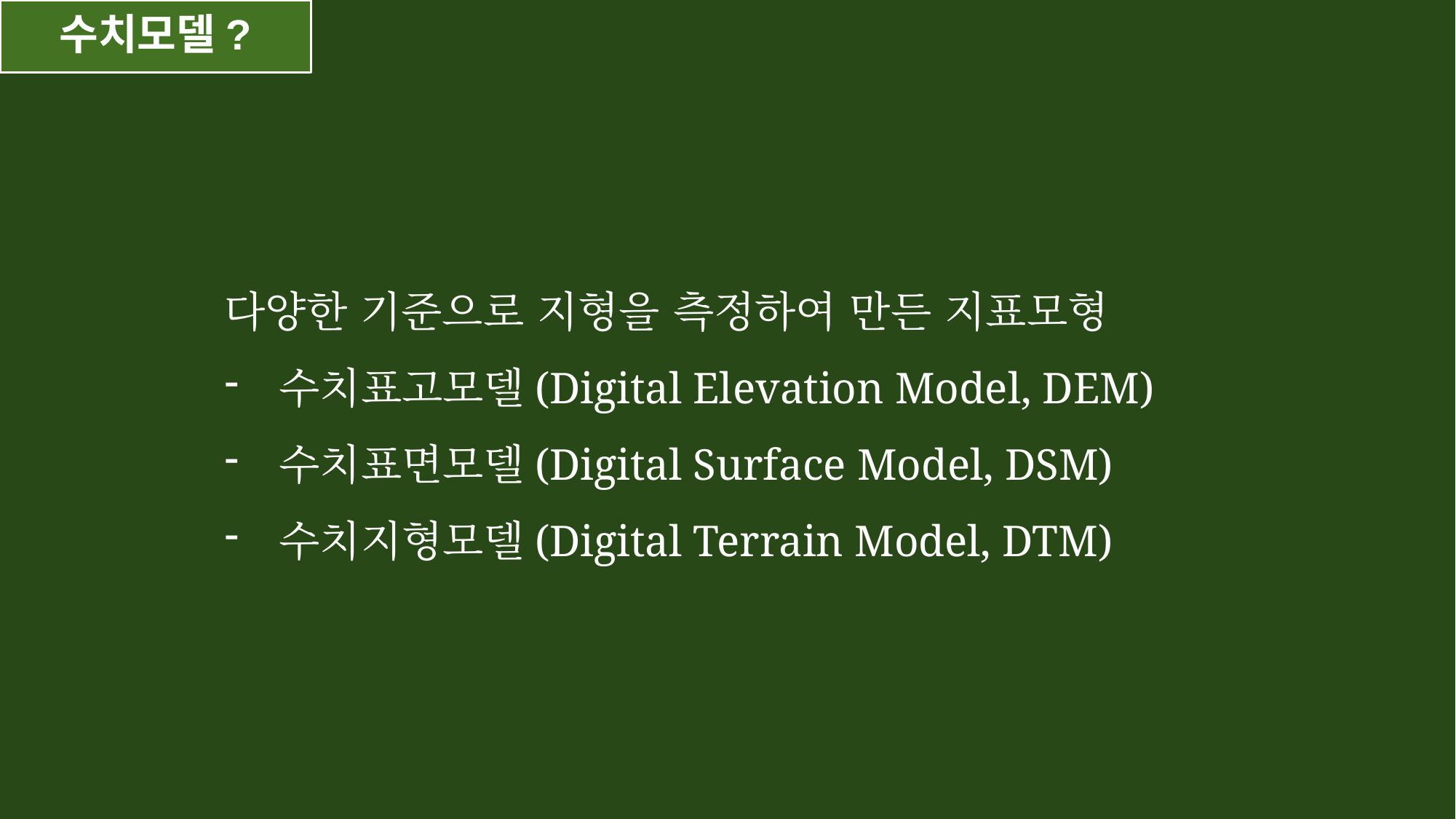

# 수치모델?
다양한 기준으로 지형을 측정하여 만든 지표모형
수치표고모델(Digital Elevation Model, DEM)
수치표면모델(Digital Surface Model, DSM)
수치지형모델(Digital Terrain Model, DTM)